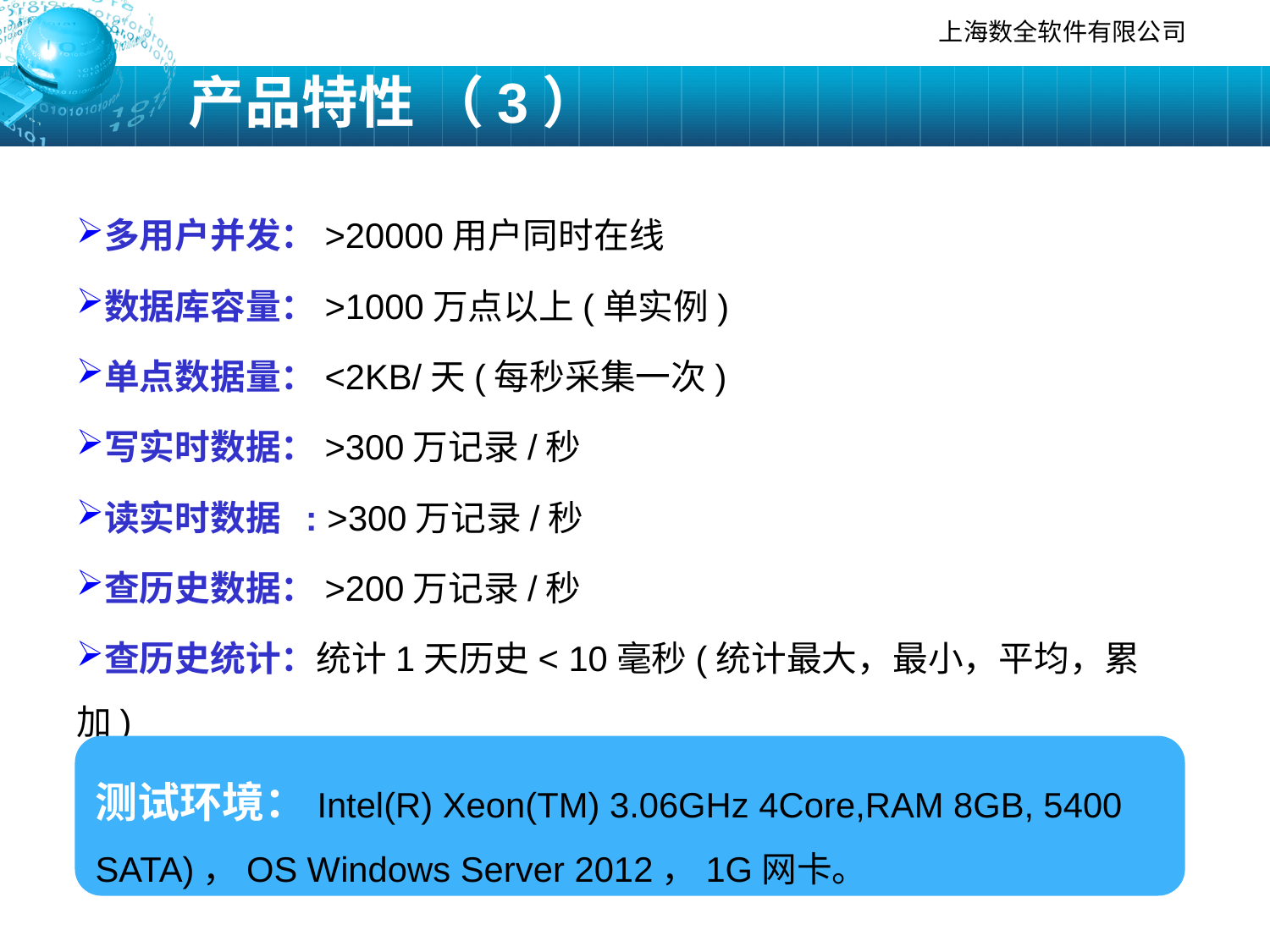

# 产品特性 （3）
多用户并发：>20000用户同时在线
数据库容量：>1000万点以上(单实例)
单点数据量：<2KB/天(每秒采集一次)
写实时数据：>300万记录/秒
读实时数据  : >300万记录/秒
查历史数据：>200万记录/秒
查历史统计：统计1天历史< 10毫秒(统计最大，最小，平均，累加)

测试环境：Intel(R) Xeon(TM) 3.06GHz 4Core,RAM 8GB, 5400 SATA)，OS Windows Server 2012，1G网卡。